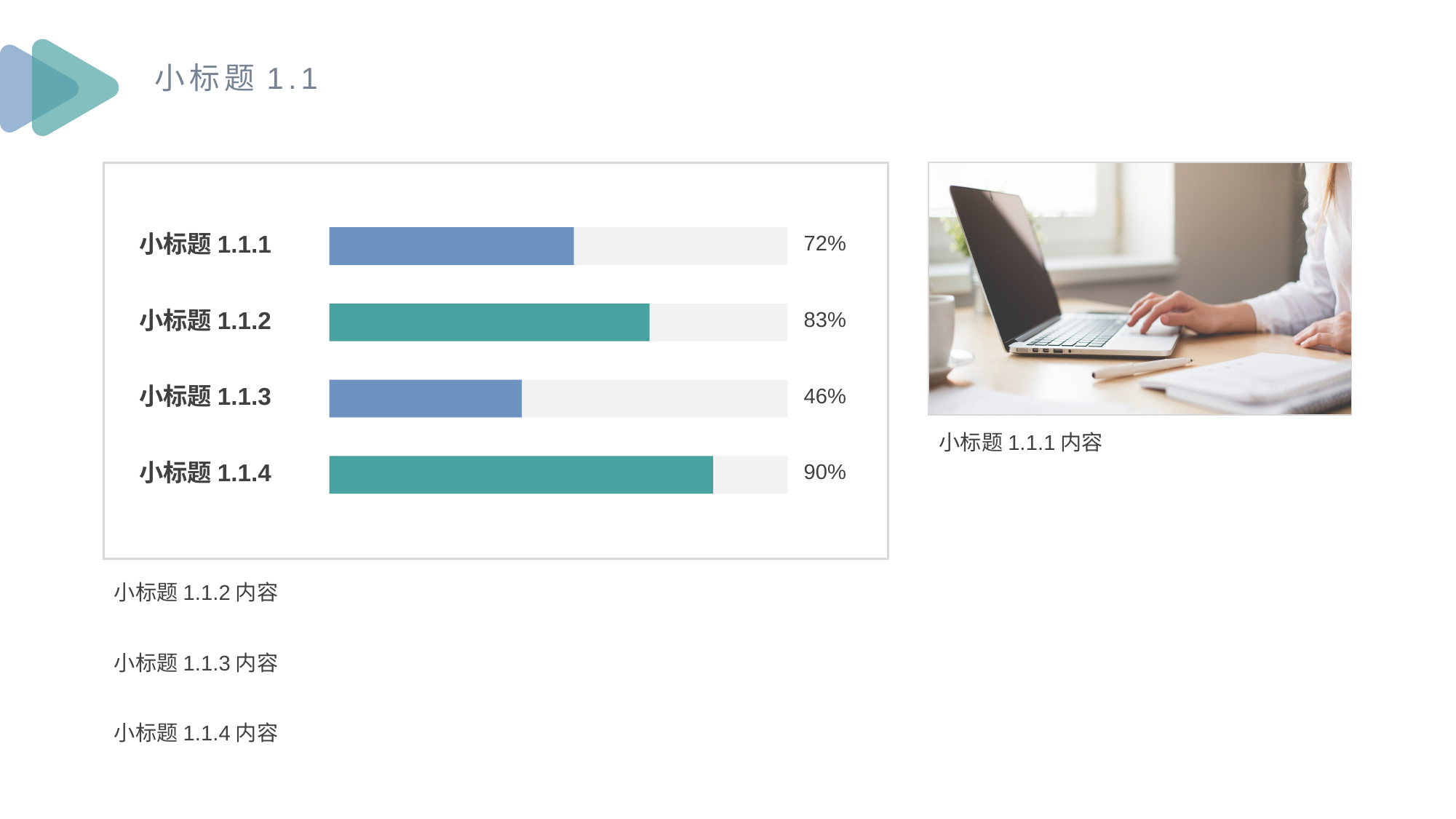

小标题1.1

小标题1.1.1内容

小标题1.1.1
小标题1.1.2
小标题1.1.3
小标题1.1.4
72%
83%
46%
90%

小标题1.1.2内容
小标题1.1.3内容
小标题1.1.4内容